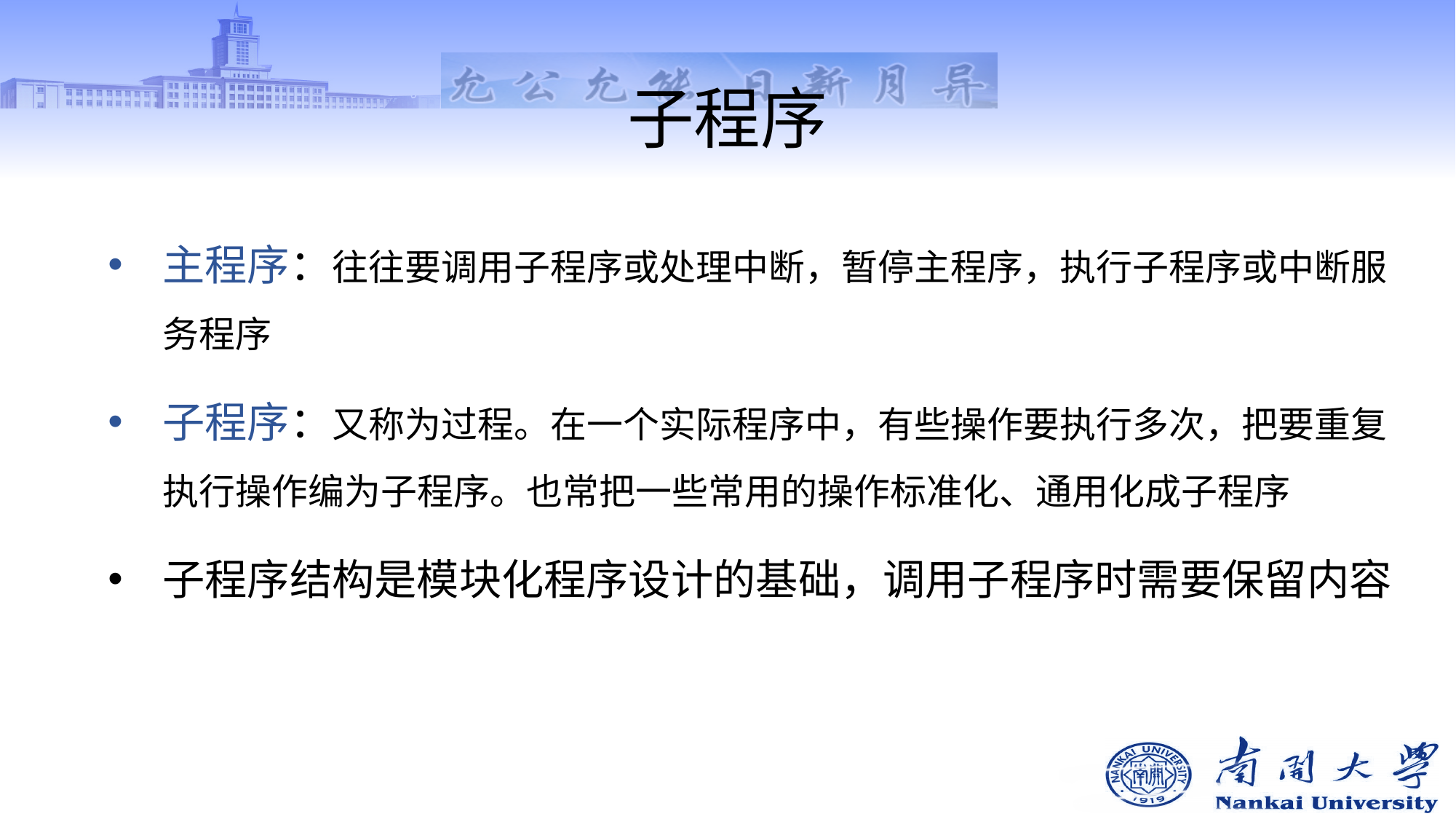

# 子程序
主程序：往往要调用子程序或处理中断，暂停主程序，执行子程序或中断服务程序
子程序：又称为过程。在一个实际程序中，有些操作要执行多次，把要重复执行操作编为子程序。也常把一些常用的操作标准化、通用化成子程序
子程序结构是模块化程序设计的基础，调用子程序时需要保留内容